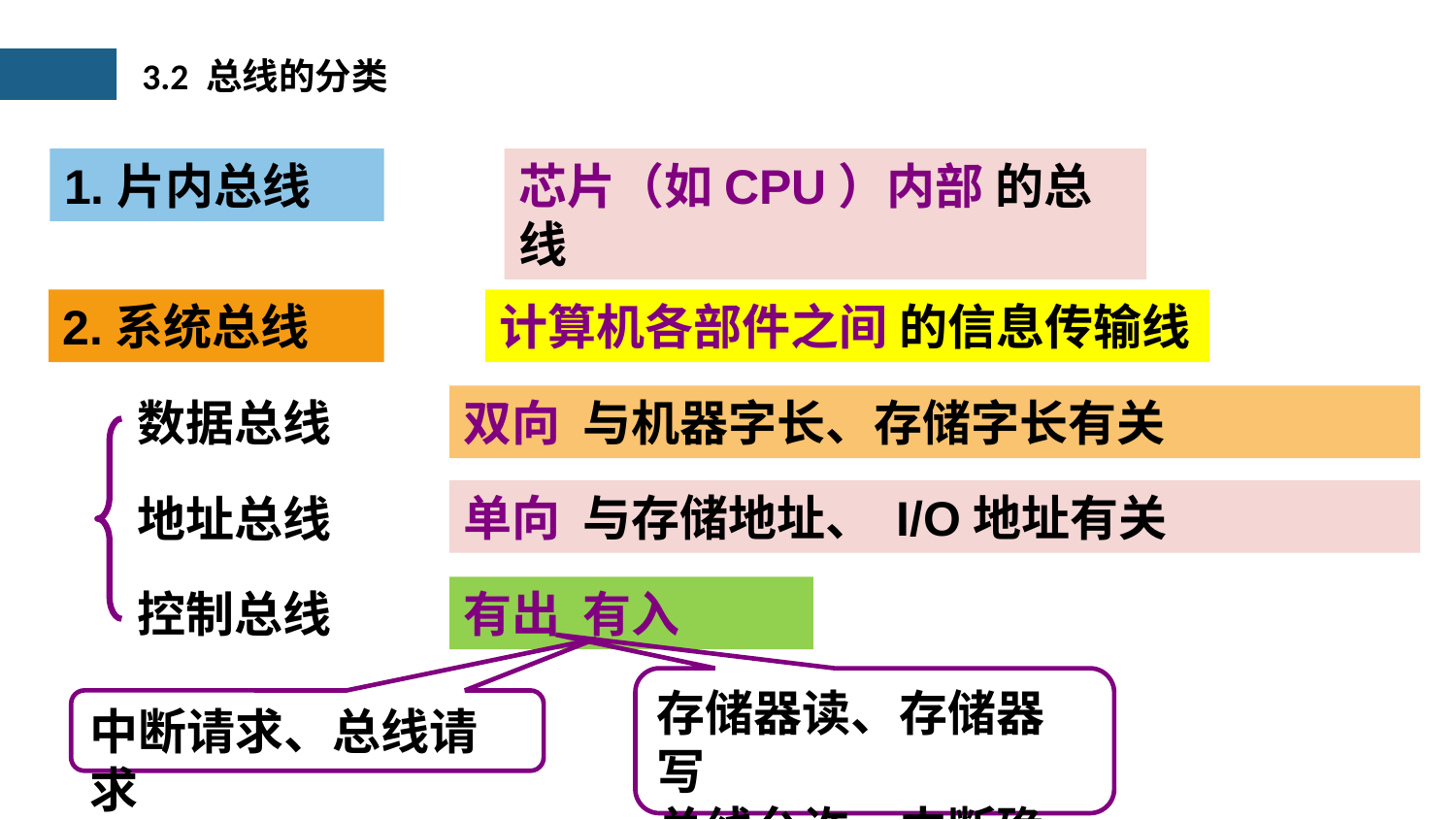

3.2 总线的分类
芯片（如CPU）内部 的总线
1.片内总线
2.系统总线
计算机各部件之间 的信息传输线
数据总线
地址总线
控制总线
双向  与机器字长、存储字长有关

单向  与存储地址、 I/O地址有关
有出  有入
存储器读、存储器写
总线允许、中断确认
中断请求、总线请求